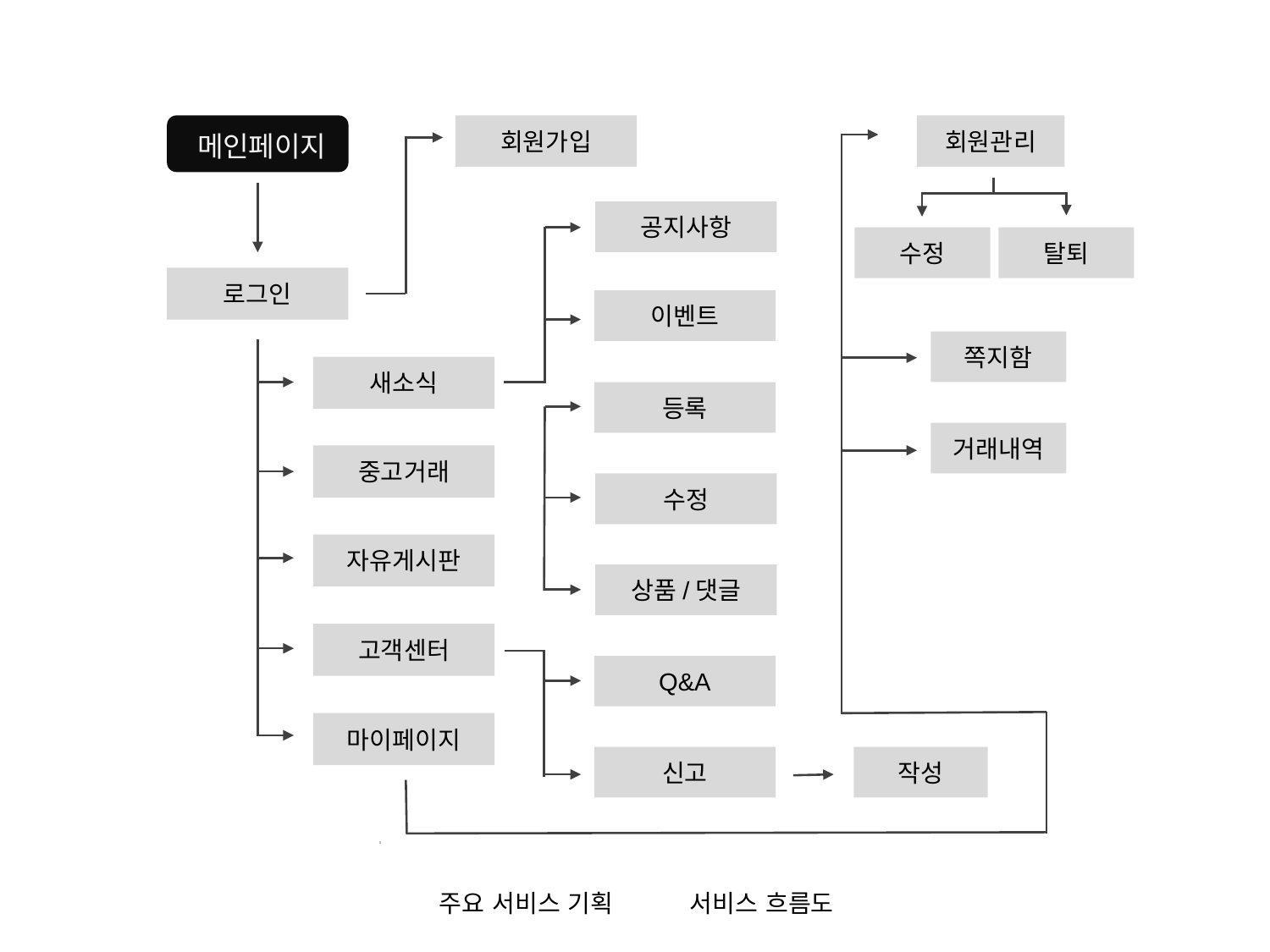

회원가입
회원관리
메인페이지
공지사항
수정
탈퇴
로그인
이벤트
쪽지함
새소식
등록
거래내역
중고거래
수정
자유게시판
상품/댓글
고객센터
Q&A
마이페이지
신고
작성
주요 서비스 기획           서비스 흐름도